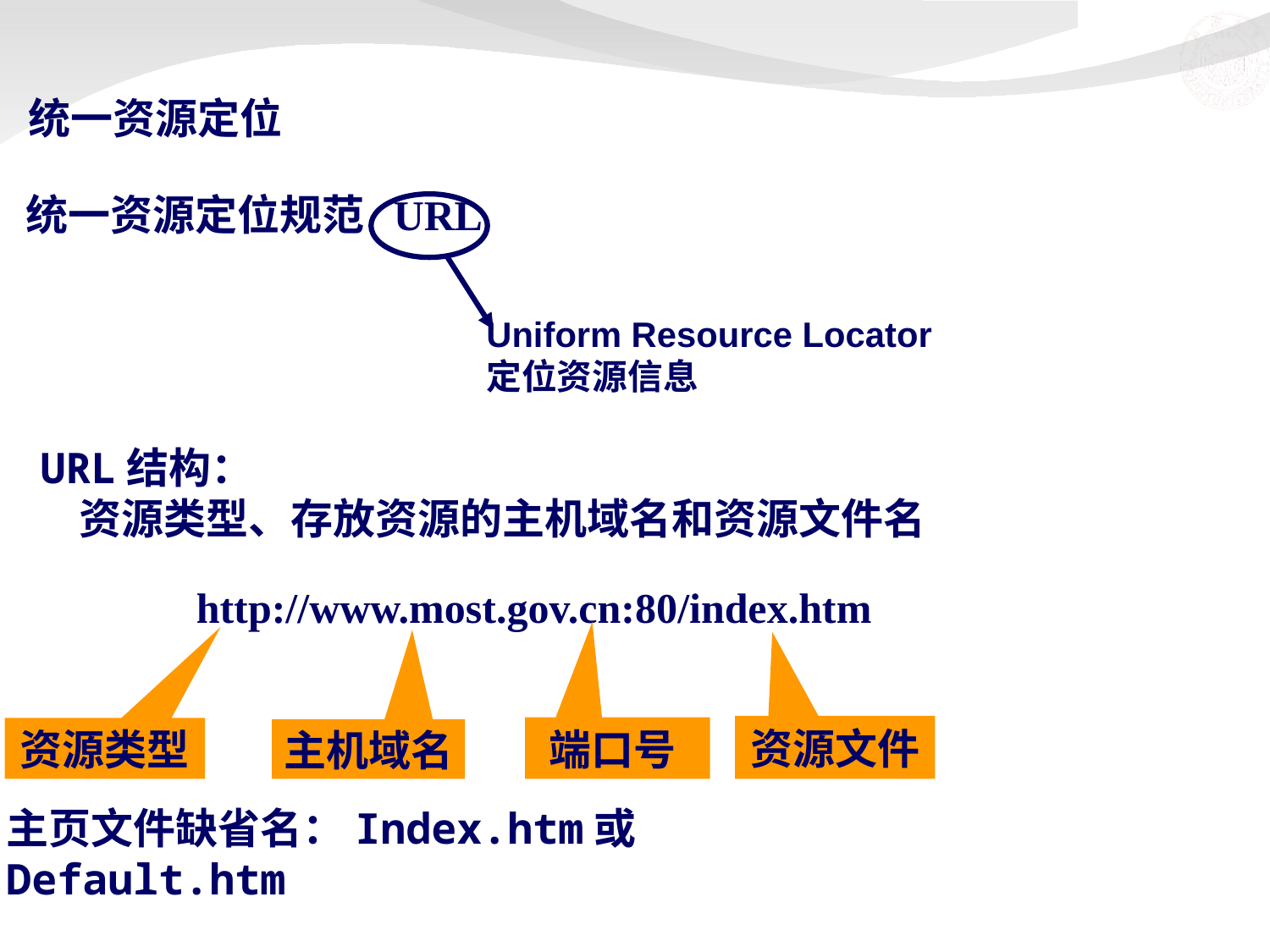

# 统一资源定位
统一资源定位规范  URL

Uniform Resource Locator
定位资源信息
URL结构：
   资源类型、存放资源的主机域名和资源文件名
http://www.most.gov.cn:80/index.htm
资源文件
端口号
资源类型
主机域名
主页文件缺省名：Index.htm或Default.htm